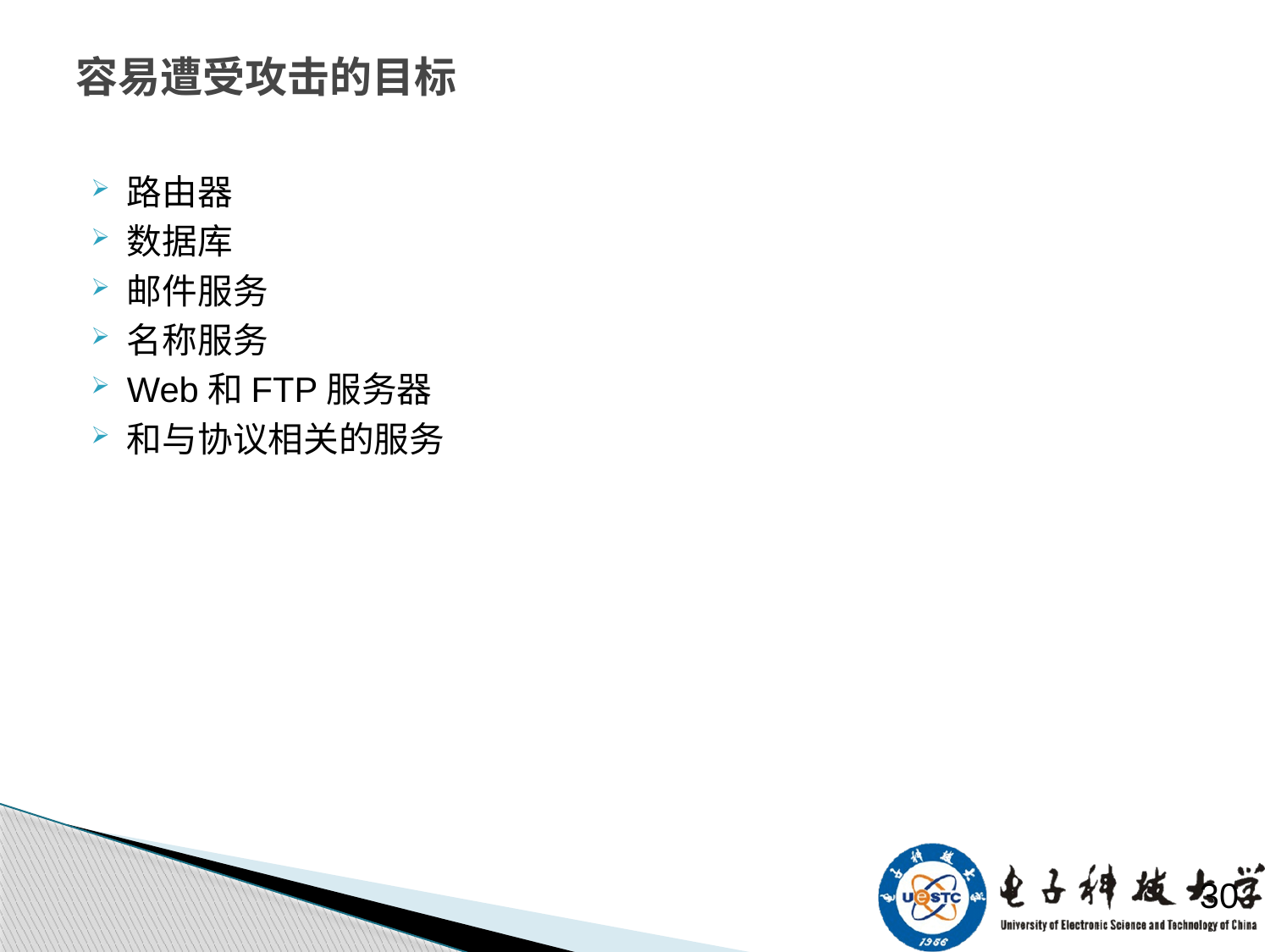

# 容易遭受攻击的目标
路由器
数据库
邮件服务
名称服务
Web和FTP服务器
和与协议相关的服务
30